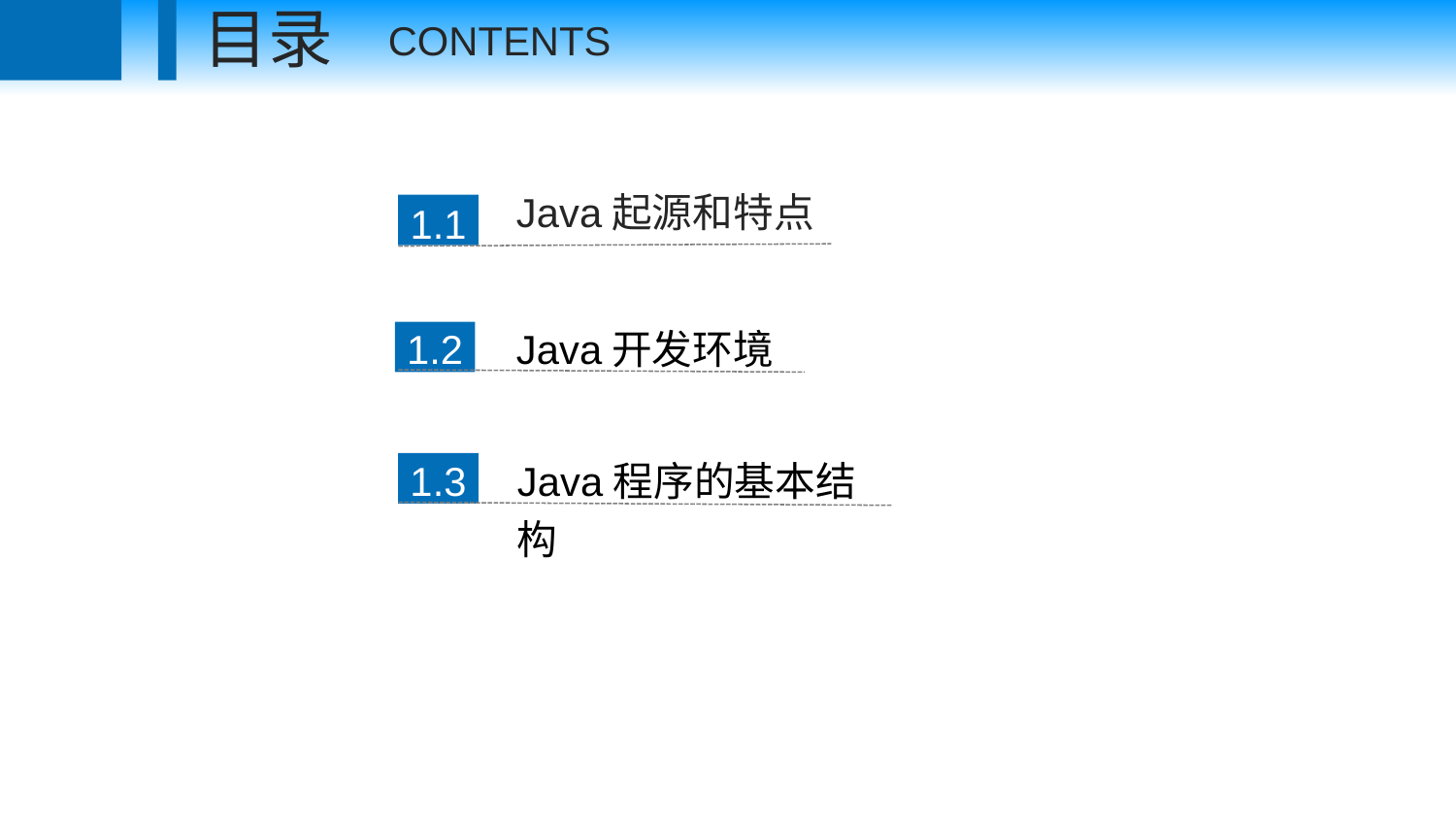

目录
CONTENTS
Java起源和特点
1.1

Java开发环境
1.2

Java程序的基本结构
1.3